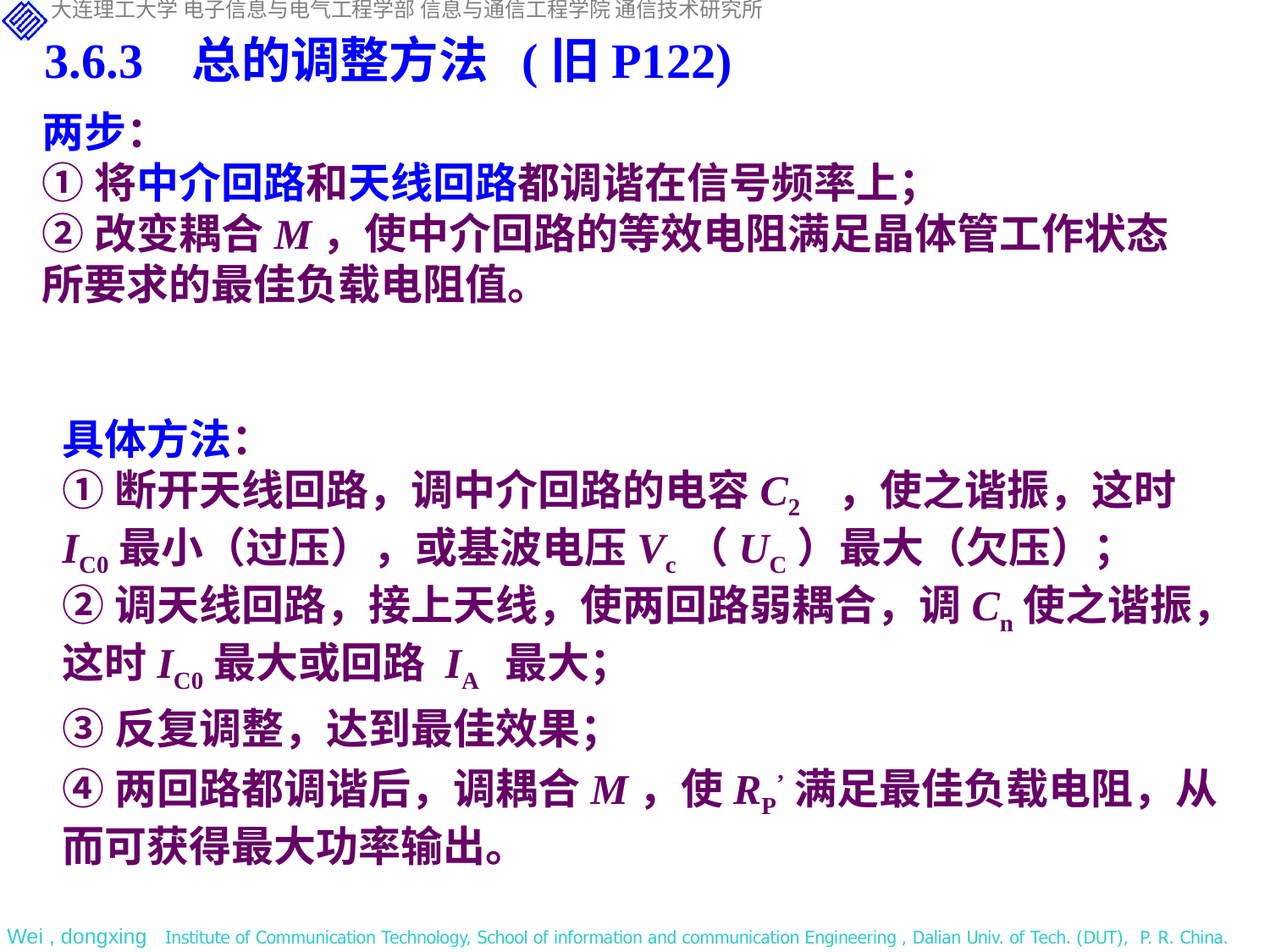

3.6.3   总的调整方法  (旧P122)
两步：
①将中介回路和天线回路都调谐在信号频率上；
②改变耦合M，使中介回路的等效电阻满足晶体管工作状态所要求的最佳负载电阻值。
具体方法：
①断开天线回路，调中介回路的电容C2   ，使之谐振，这时IC0最小（过压），或基波电压Vc（UC）最大（欠压）；
②调天线回路，接上天线，使两回路弱耦合，调Cn使之谐振，这时IC0最大或回路 IA  最大；
③反复调整，达到最佳效果；
④两回路都调谐后，调耦合M，使RP’满足最佳负载电阻，从而可获得最大功率输出。